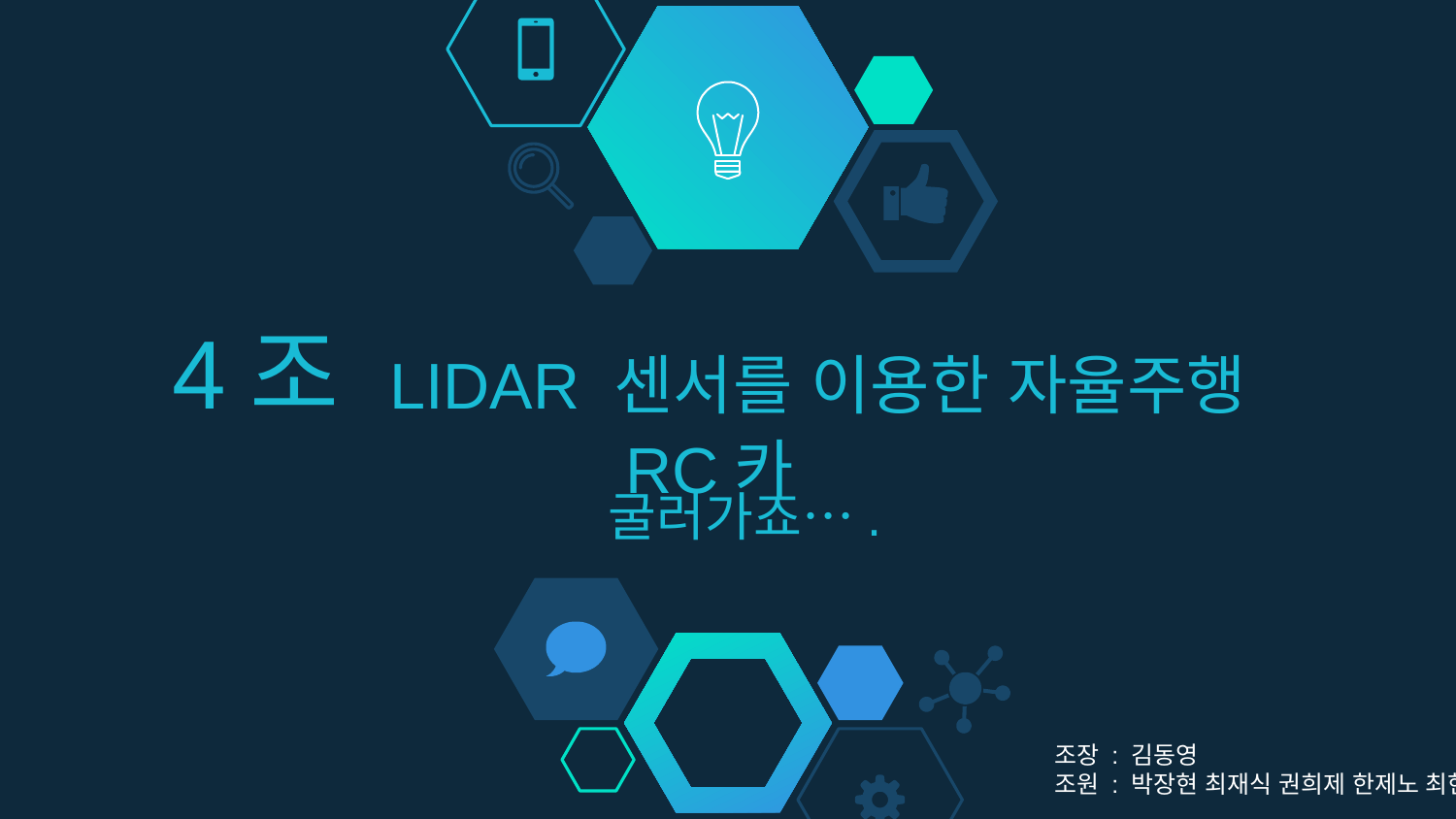

# 4조 LIDAR 센서를 이용한 자율주행 RC카
굴러가죠….
조장 : 김동영
조원 : 박장현 최재식 권희제 한제노 최현기